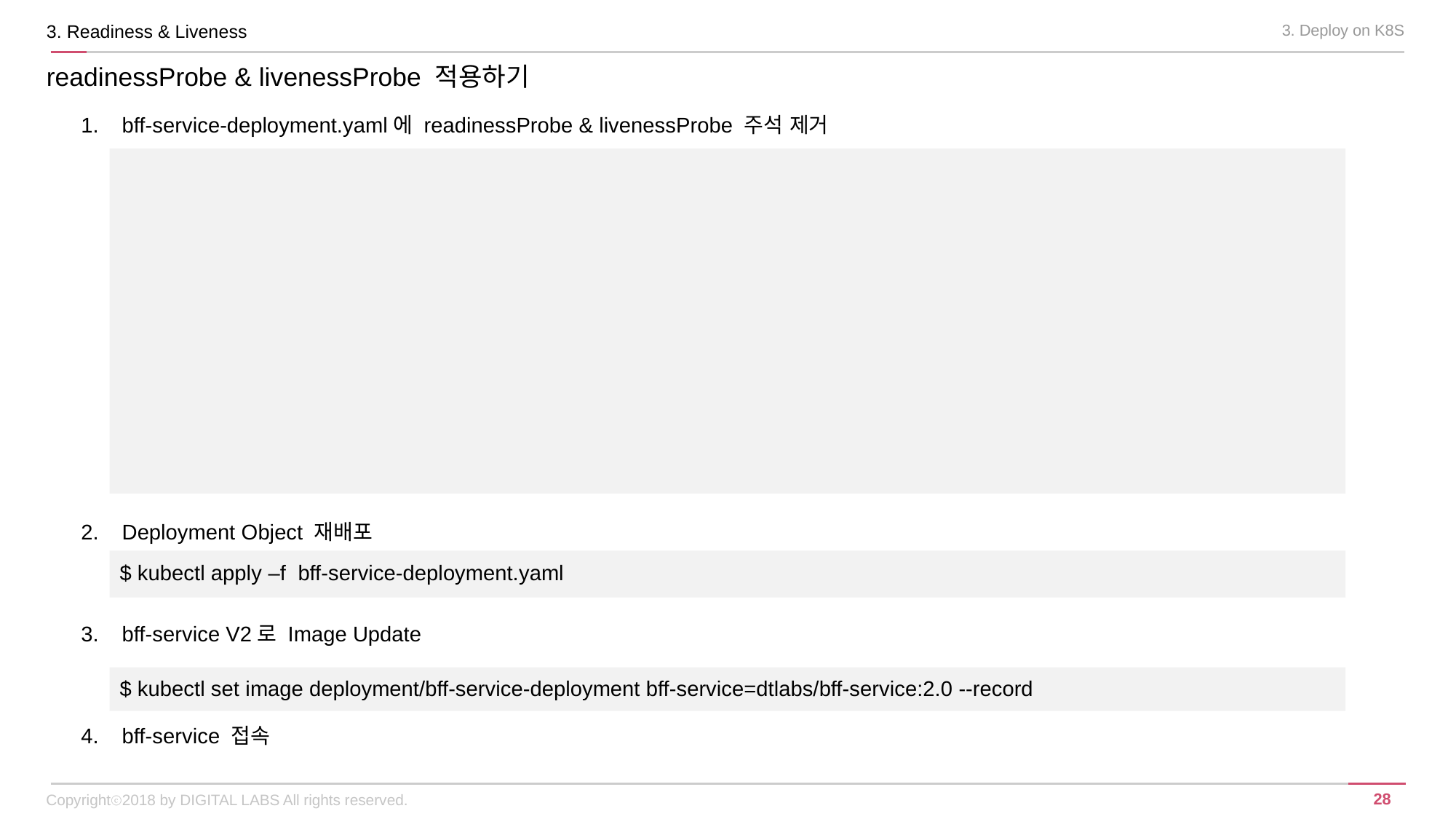

3. Readiness & Liveness
3. Deploy on K8S
readinessProbe & livenessProbe 적용하기
bff-service-deployment.yaml에 readinessProbe & livenessProbe 주석 제거

Deployment Object 재배포

bff-service V2로 Image Update

bff-service 접속
containers:
- name: bff-service

	... 생략 ...

  readinessProbe:
    httpGet:
      path: /v1/promotions
      port: 8080
    initialDelaySeconds: 30
    periodSeconds: 10
  livenessProbe:
    exec:
      command:
      - cat
      - bff-service
    initialDelaySeconds: 60
    periodSeconds: 5
$ kubectl apply –f  bff-service-deployment.yaml
$ kubectl set image deployment/bff-service-deployment bff-service=dtlabs/bff-service:2.0 --record
Copyrightⓒ2018 by DIGITAL LABS All rights reserved.